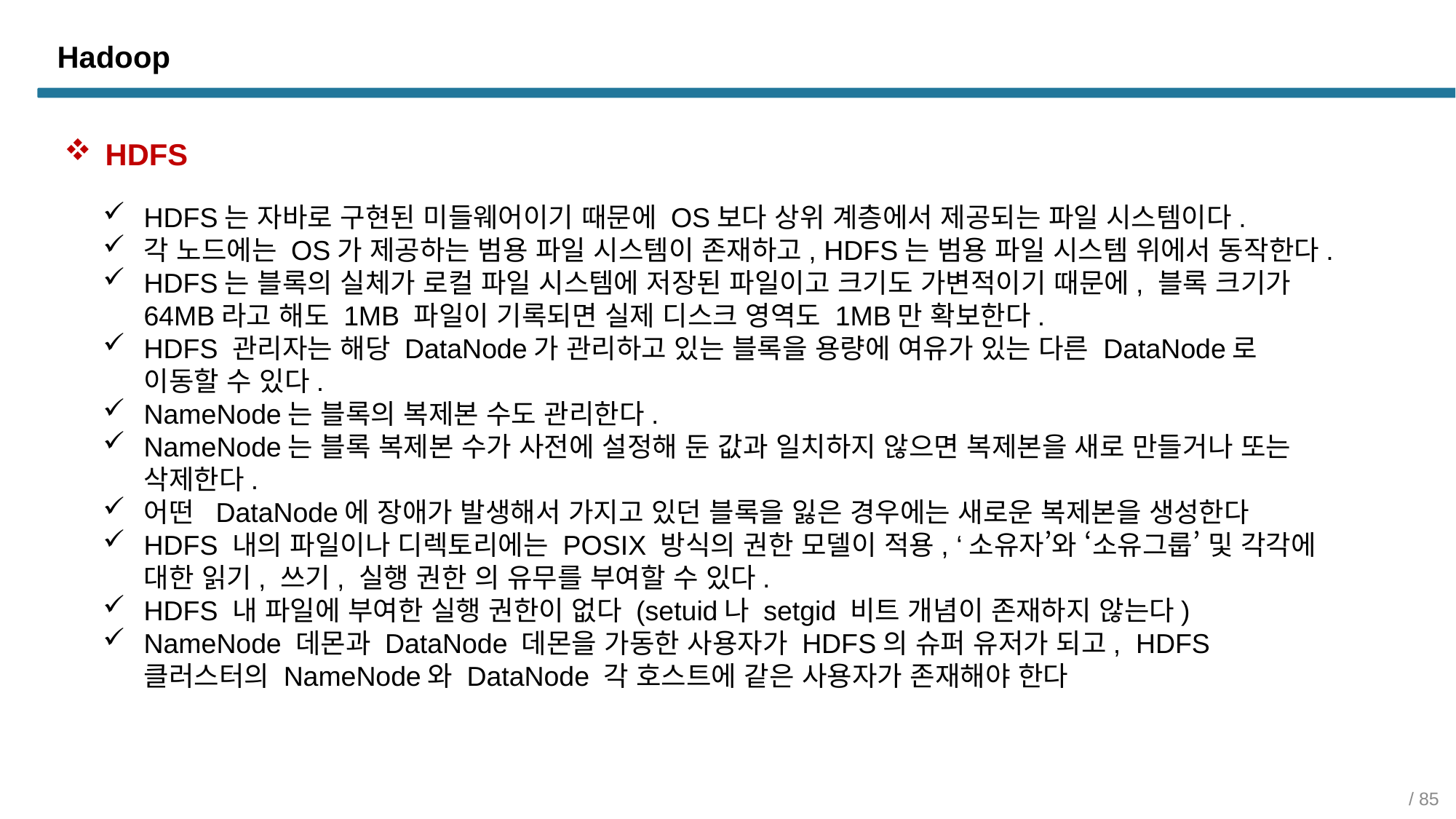

# Hadoop
HDFS
HDFS는 자바로 구현된 미들웨어이기 때문에 OS보다 상위 계층에서 제공되는 파일 시스템이다.
각 노드에는 OS가 제공하는 범용 파일 시스템이 존재하고, HDFS는 범용 파일 시스템 위에서 동작한다.
HDFS는 블록의 실체가 로컬 파일 시스템에 저장된 파일이고 크기도 가변적이기 때문에, 블록 크기가 64MB라고 해도 1MB 파일이 기록되면 실제 디스크 영역도 1MB만 확보한다.
HDFS 관리자는 해당 DataNode가 관리하고 있는 블록을 용량에 여유가 있는 다른 DataNode로 이동할 수 있다.
NameNode는 블록의 복제본 수도 관리한다.
NameNode는 블록 복제본 수가 사전에 설정해 둔 값과 일치하지 않으면 복제본을 새로 만들거나 또는 삭제한다.
어떤  DataNode에 장애가 발생해서 가지고 있던 블록을 잃은 경우에는 새로운 복제본을 생성한다
HDFS 내의 파일이나 디렉토리에는 POSIX 방식의 권한 모델이 적용, ‘소유자’와 ‘소유그룹’ 및 각각에 대한 읽기, 쓰기, 실행 권한 의 유무를 부여할 수 있다.
HDFS 내 파일에 부여한 실행 권한이 없다 (setuid나 setgid 비트 개념이 존재하지 않는다)
NameNode 데몬과 DataNode 데몬을 가동한 사용자가 HDFS의 슈퍼 유저가 되고,  HDFS 클러스터의 NameNode와 DataNode 각 호스트에 같은 사용자가 존재해야 한다
/ 85